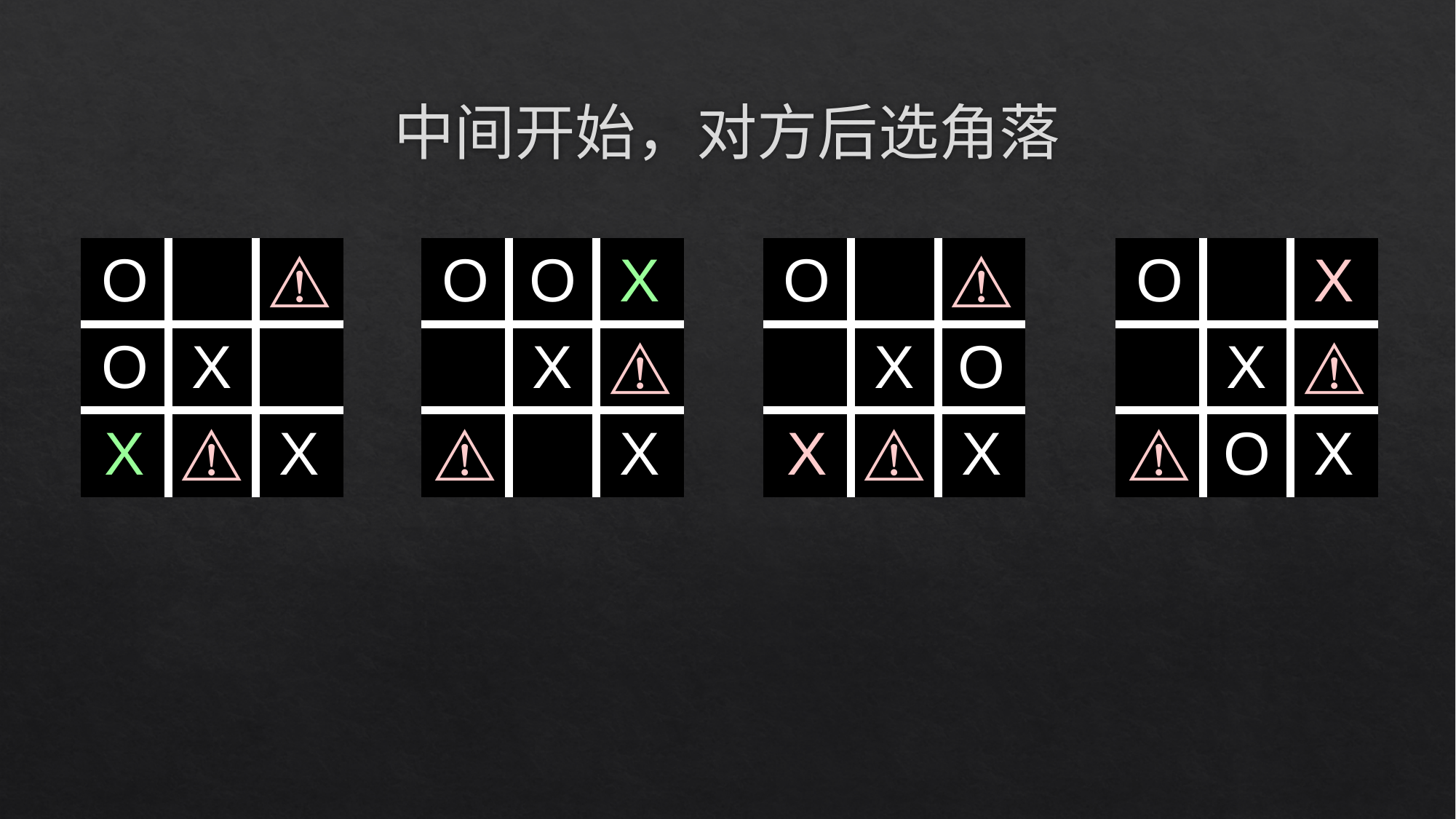

# 中间开始，对方后选角落
| O |  | ⚠️ |
| --- | --- | --- |
| O | X |  |
| X | ⚠️ | X |
| O | O | X |
| --- | --- | --- |
|  | X | ⚠️ |
| ⚠️ |  | X |
| O |  | ⚠️ |
| --- | --- | --- |
|  | X | O |
| X | ⚠️ | X |
| O |  | X |
| --- | --- | --- |
|  | X | ⚠️ |
| ⚠️ | O | X |